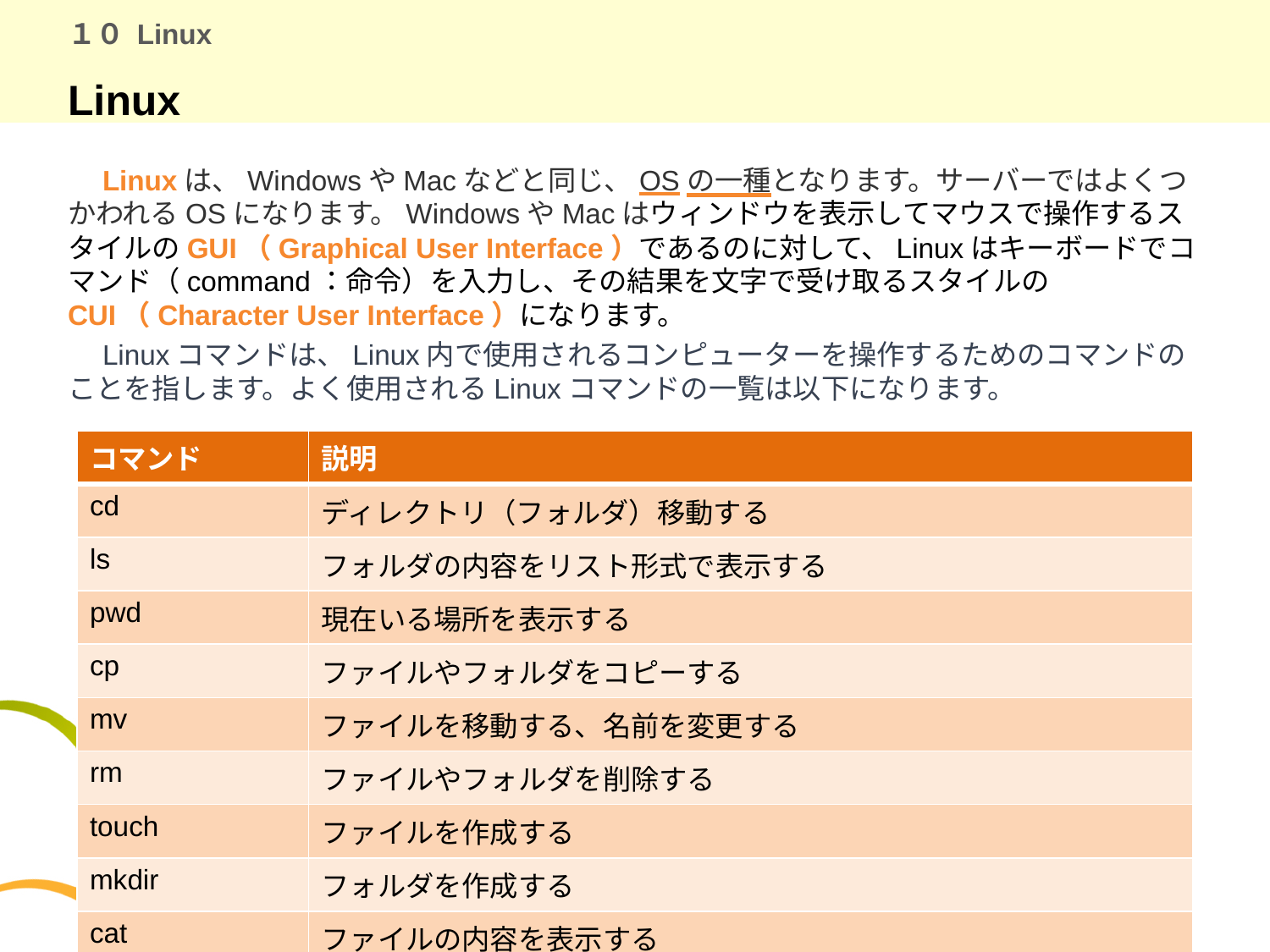

# １０ Linux
Linux
　Linuxは、WindowsやMacなどと同じ、OSの一種となります。サーバーではよくつかわれるOSになります。WindowsやMacはウィンドウを表示してマウスで操作するスタイルのGUI（Graphical User Interface）であるのに対して、Linuxはキーボードでコマンド（command：命令）を入力し、その結果を文字で受け取るスタイルのCUI（Character User Interface）になります。
　Linuxコマンドは、Linux内で使用されるコンピューターを操作するためのコマンドのことを指します。よく使用されるLinuxコマンドの一覧は以下になります。
| コマンド | 説明 |
| --- | --- |
| cd | ディレクトリ（フォルダ）移動する |
| ls | フォルダの内容をリスト形式で表示する |
| pwd | 現在いる場所を表示する |
| cp | ファイルやフォルダをコピーする |
| mv | ファイルを移動する、名前を変更する |
| rm | ファイルやフォルダを削除する |
| touch | ファイルを作成する |
| mkdir | フォルダを作成する |
| cat | ファイルの内容を表示する |